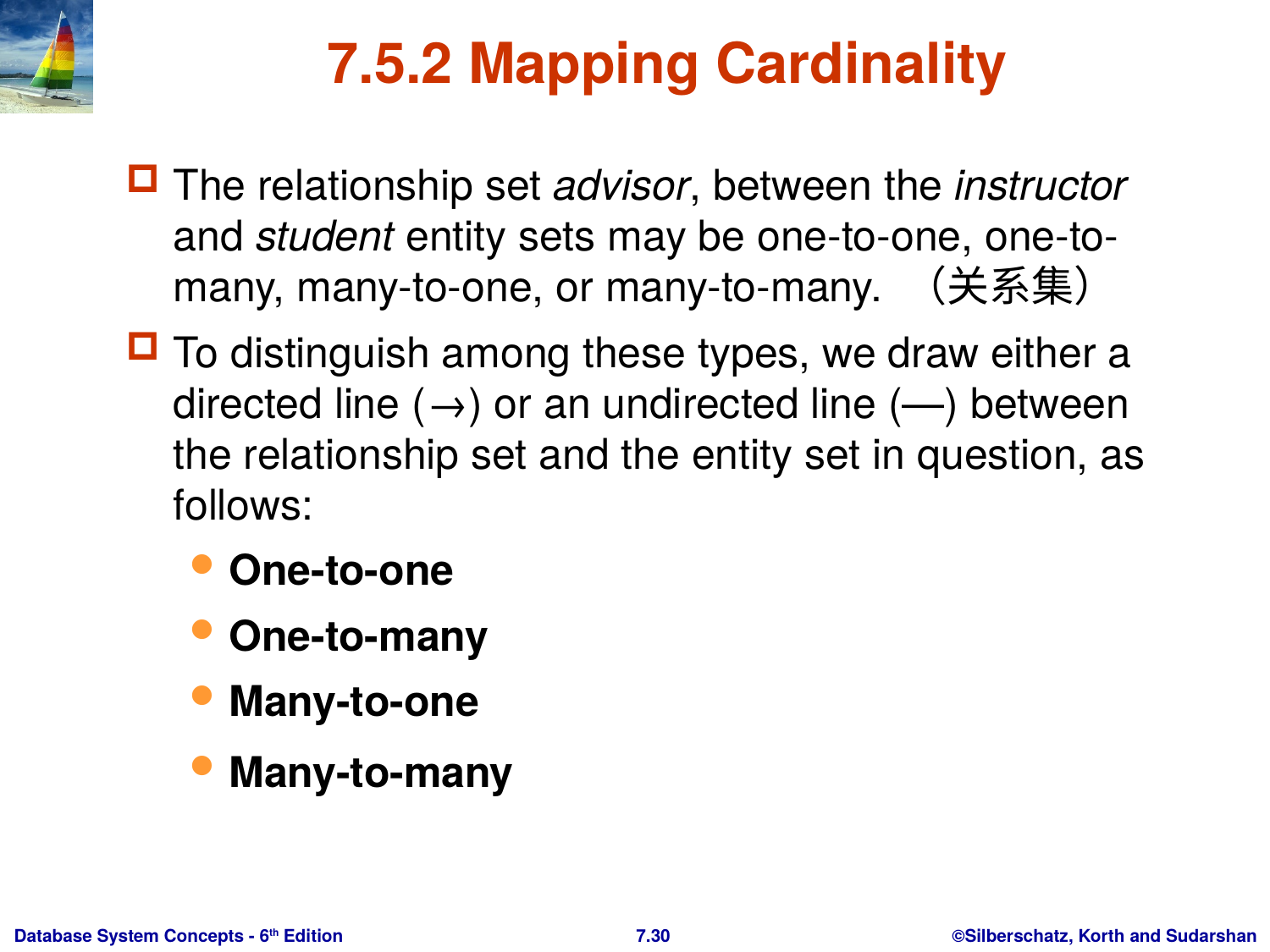

# 7.5.2 Mapping Cardinality
The relationship set advisor, between the instructor and student entity sets may be one-to-one, one-to-many, many-to-one, or many-to-many. （关系集）
To distinguish among these types, we draw either a directed line (→) or an undirected line (—) between the relationship set and the entity set in question, as follows:
One-to-one
One-to-many
Many-to-one
Many-to-many